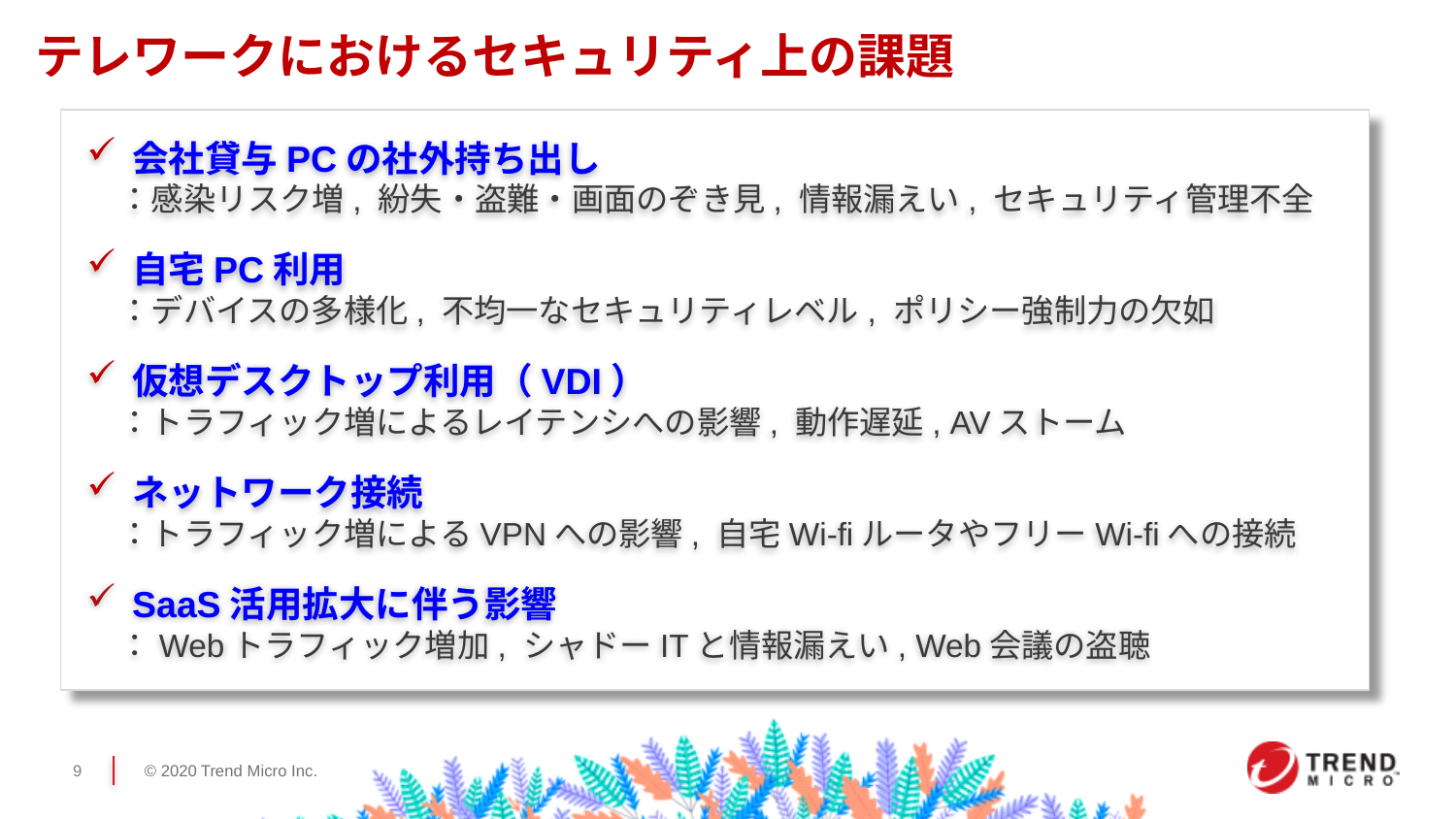

テレワークにおけるセキュリティ上の課題
会社貸与PCの社外持ち出し
　：感染リスク増, 紛失・盗難・画面のぞき見, 情報漏えい, セキュリティ管理不全

自宅PC利用
　：デバイスの多様化, 不均一なセキュリティレベル, ポリシー強制力の欠如

仮想デスクトップ利用（VDI）
　：トラフィック増によるレイテンシへの影響, 動作遅延, AVストーム

ネットワーク接続
　：トラフィック増によるVPNへの影響, 自宅Wi-fiルータやフリーWi-fiへの接続

SaaS活用拡大に伴う影響
　：Webトラフィック増加, シャドーITと情報漏えい, Web会議の盗聴